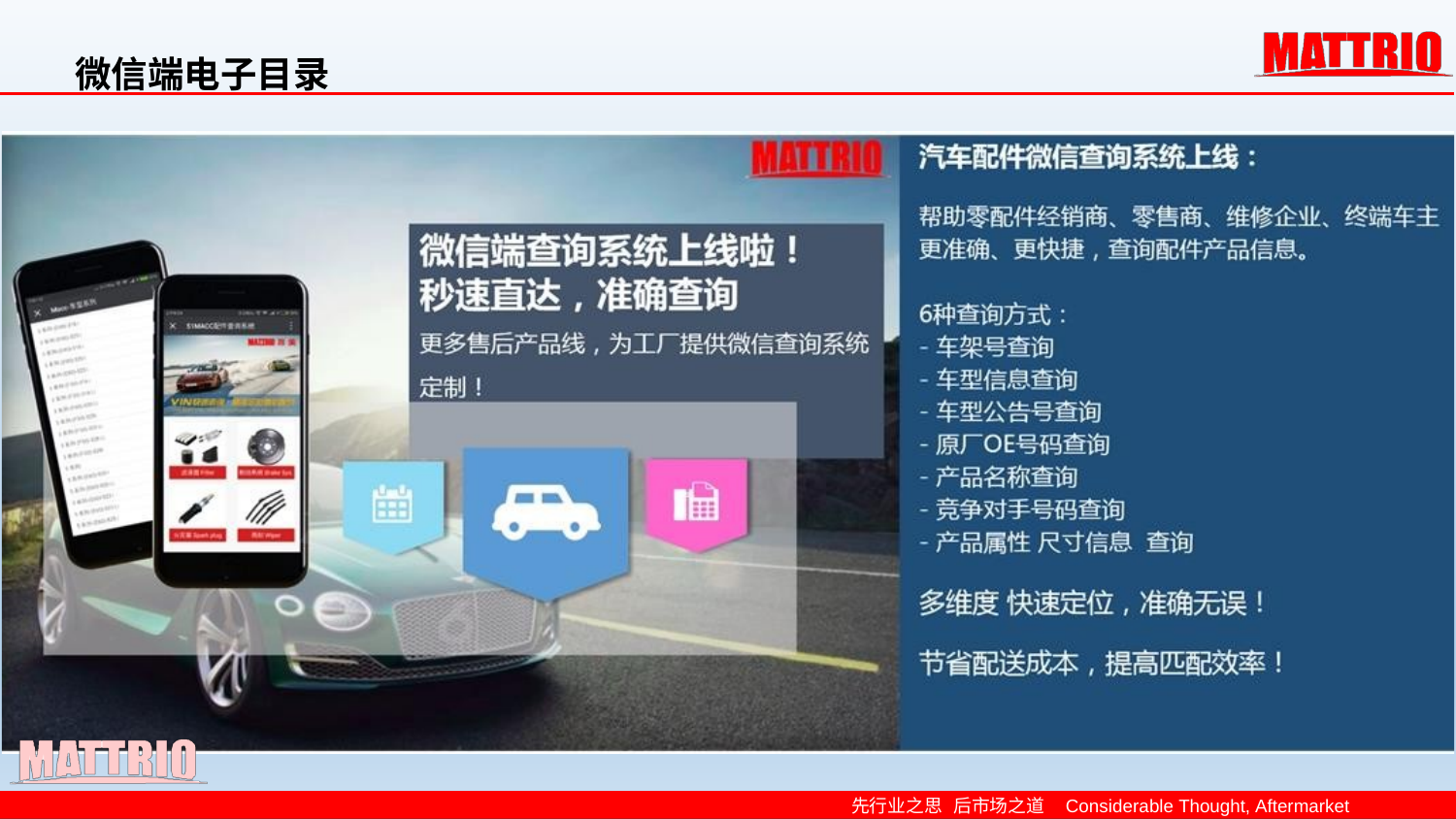

微信端电子目录

先行业之思  后市场之道   Considerable Thought, Aftermarket Knowhow.